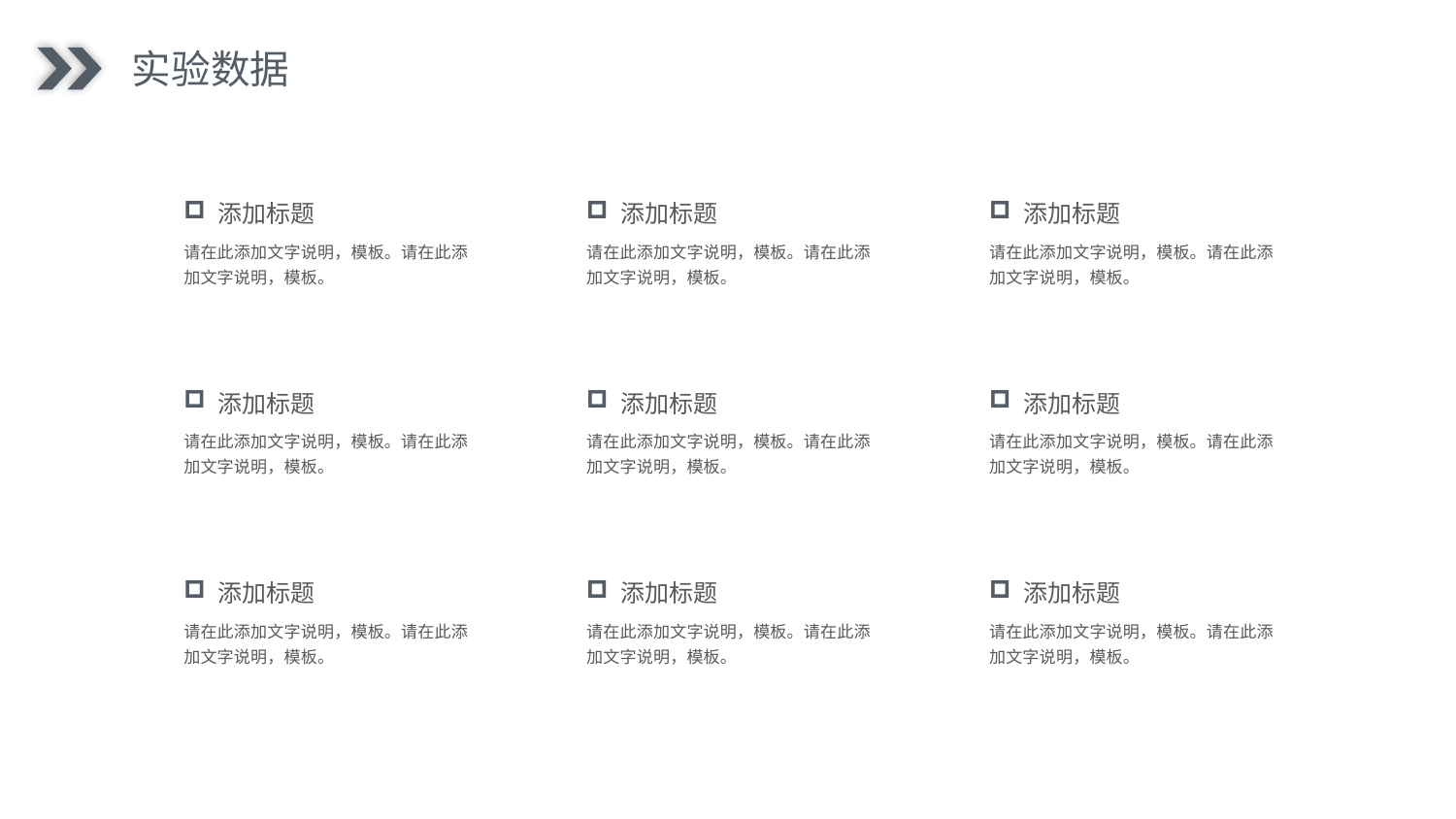

实验数据

添加标题
添加标题
添加标题
请在此添加文字说明，模板。请在此添加文字说明，模板。
请在此添加文字说明，模板。请在此添加文字说明，模板。
请在此添加文字说明，模板。请在此添加文字说明，模板。
添加标题
添加标题
添加标题
请在此添加文字说明，模板。请在此添加文字说明，模板。
请在此添加文字说明，模板。请在此添加文字说明，模板。
请在此添加文字说明，模板。请在此添加文字说明，模板。
添加标题
添加标题
添加标题
请在此添加文字说明，模板。请在此添加文字说明，模板。
请在此添加文字说明，模板。请在此添加文字说明，模板。
请在此添加文字说明，模板。请在此添加文字说明，模板。